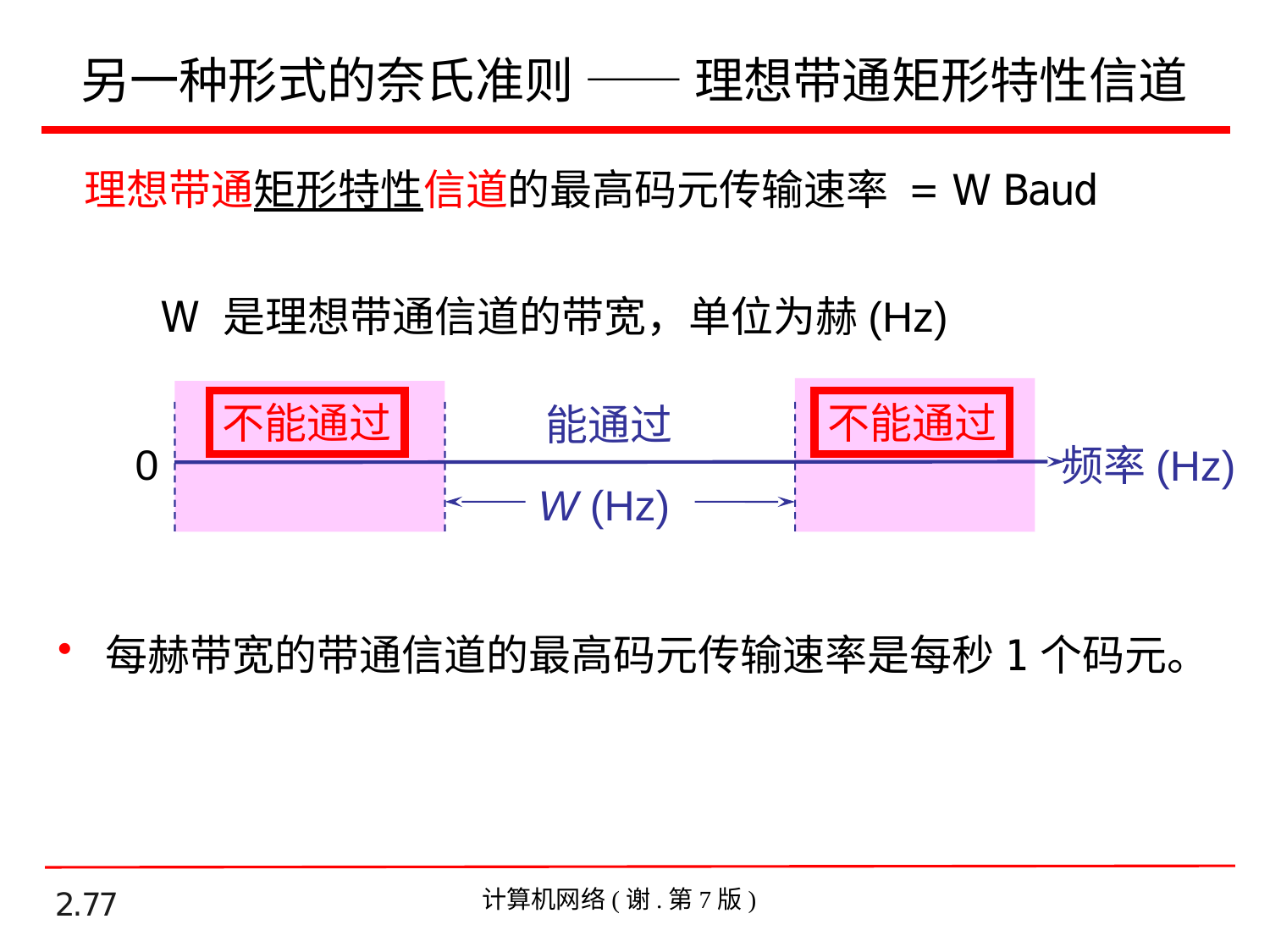

# 另一种形式的奈氏准则 —— 理想带通矩形特性信道
理想带通矩形特性信道的最高码元传输速率 = W Baud
W 是理想带通信道的带宽，单位为赫(Hz)

不能通过
不能通过
能通过

0
频率(Hz)

W (Hz)

每赫带宽的带通信道的最高码元传输速率是每秒 1 个码元。